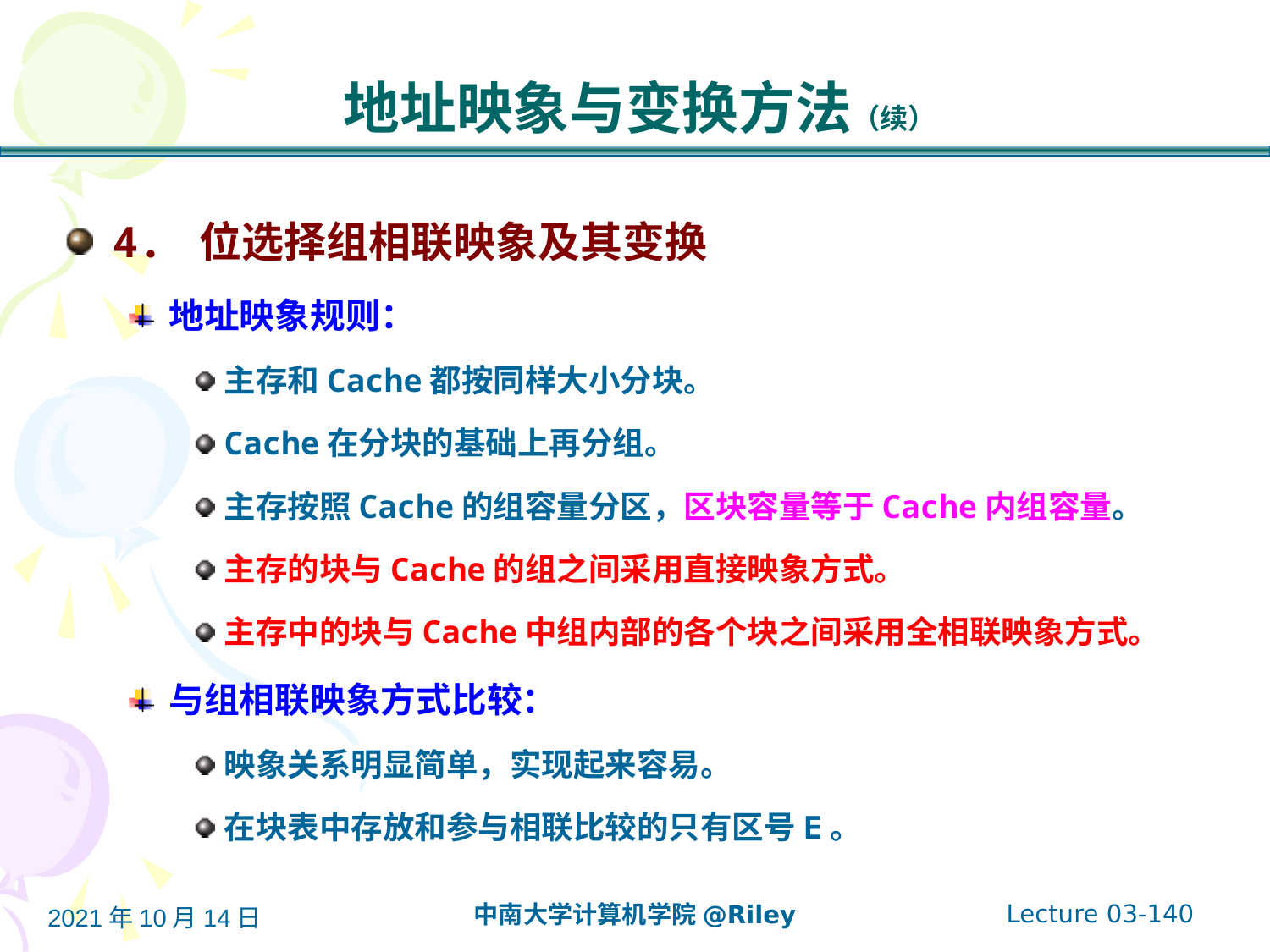

地址映象与变换方法（续）
4. 位选择组相联映象及其变换
地址映象规则：
主存和Cache都按同样大小分块。
Cache在分块的基础上再分组。
主存按照Cache的组容量分区，区块容量等于Cache内组容量。
主存的块与Cache的组之间采用直接映象方式。
主存中的块与Cache中组内部的各个块之间采用全相联映象方式。
与组相联映象方式比较：
映象关系明显简单，实现起来容易。
在块表中存放和参与相联比较的只有区号E。
Lecture 03-140
中南大学计算机学院@Riley
2021年10月14日